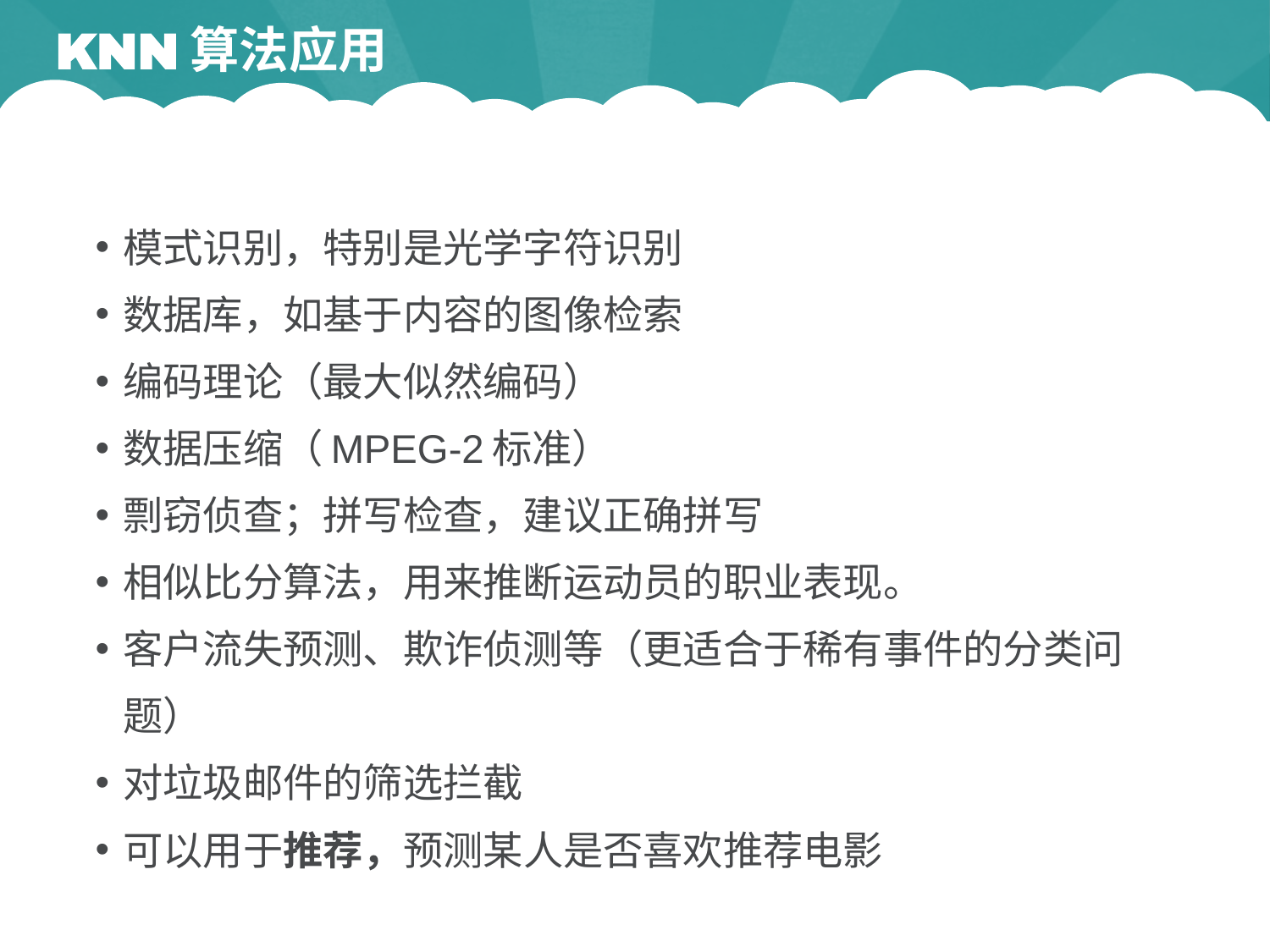

KNN算法应用
模式识别，特别是光学字符识别
数据库，如基于内容的图像检索
编码理论（最大似然编码）
数据压缩（MPEG-2标准）
剽窃侦查；拼写检查，建议正确拼写
相似比分算法，用来推断运动员的职业表现。
客户流失预测、欺诈侦测等（更适合于稀有事件的分类问题）
对垃圾邮件的筛选拦截
可以用于推荐，预测某人是否喜欢推荐电影